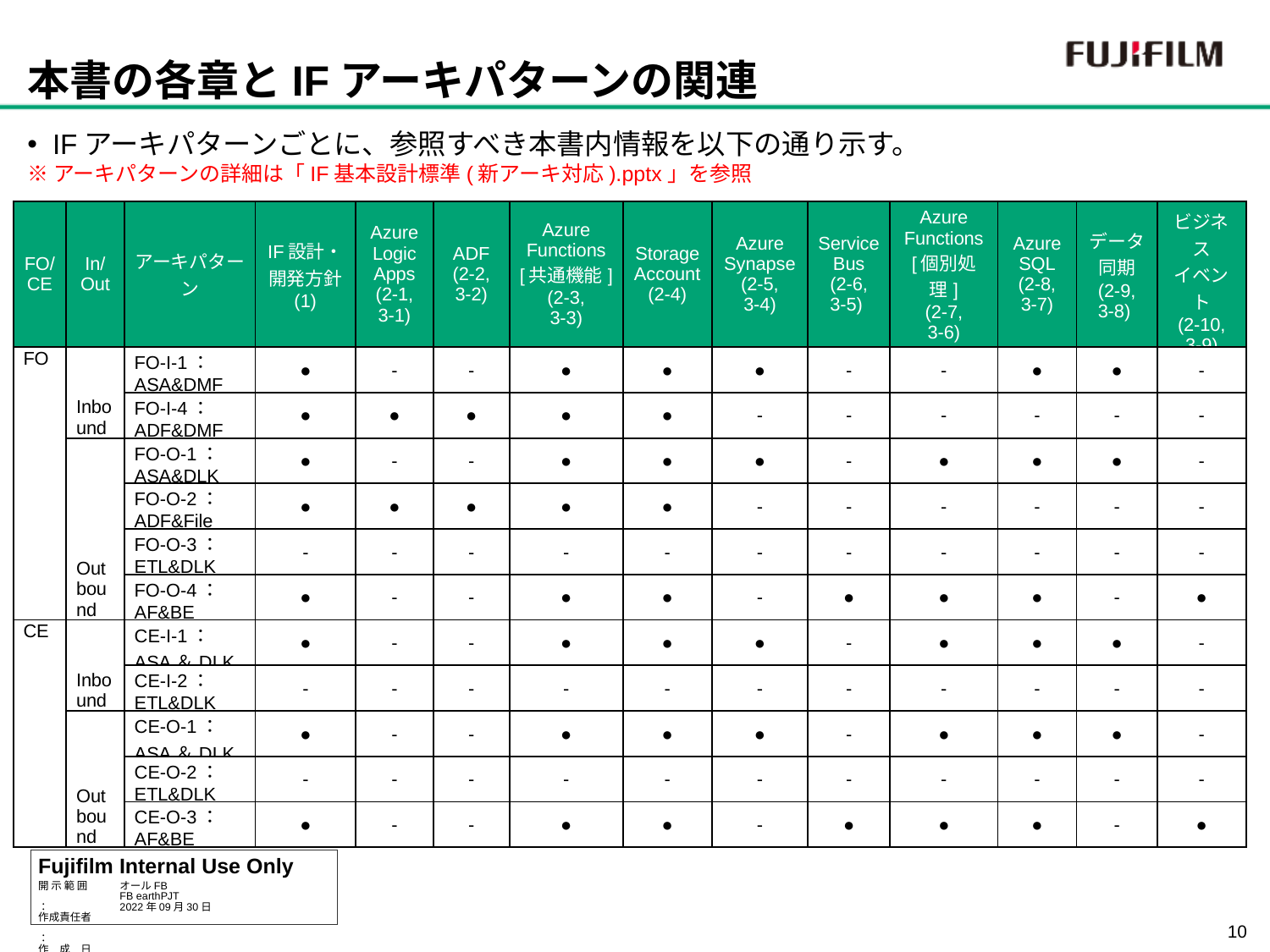

本書の各章とIFアーキパターンの関連
IFアーキパターンごとに、参照すべき本書内情報を以下の通り示す。
※アーキパターンの詳細は「IF基本設計標準(新アーキ対応).pptx」を参照
| FO/CE | In/Out | アーキパターン | IF設計・ 開発方針 (1) | Azure Logic Apps (2-1, 3-1) | ADF (2-2, 3-2) | Azure Functions [共通機能] (2-3, 3-3) | Storage Account (2-4) | Azure Synapse (2-5, 3-4) | Service Bus (2-6, 3-5) | Azure Functions [個別処理] (2-7, 3-6) | Azure SQL (2-8, 3-7) | データ 同期 (2-9, 3-8) | ビジネス イベント (2-10, 3-9) |
| --- | --- | --- | --- | --- | --- | --- | --- | --- | --- | --- | --- | --- | --- |
| FO | Inbound | FO-I-1：ASA&DMF | ● | - | - | ● | ● | ● | - | - | ● | ● | - |
|  |  | FO-I-4：ADF&DMF | ● | ● | ● | ● | ● | - | - | - | - | - | - |
|  | Outbound | FO-O-1：ASA&DLK | ● | - | - | ● | ● | ● | - | ● | ● | ● | - |
|  |  | FO-O-2：ADF&File | ● | ● | ● | ● | ● | - | - | - | - | - | - |
|  |  | FO-O-3：ETL&DLK | - | - | - | - | - | - | - | - | - | - | - |
|  |  | FO-O-4：AF&BE | ● | - | - | ● | ● | - | ● | ● | ● | - | ● |
| CE | Inbound | CE-I-1：ASA＆DLK | ● | - | - | ● | ● | ● | - | ● | ● | ● | - |
|  |  | CE-I-2：ETL&DLK | - | - | - | - | - | - | - | - | - | - | - |
|  | Outbound | CE-O-1：ASA＆DLK | ● | - | - | ● | ● | ● | - | ● | ● | ● | - |
|  |  | CE-O-2：ETL&DLK | - | - | - | - | - | - | - | - | - | - | - |
|  |  | CE-O-3：AF&BE | ● | - | - | ● | ● | - | ● | ● | ● | - | ● |
10